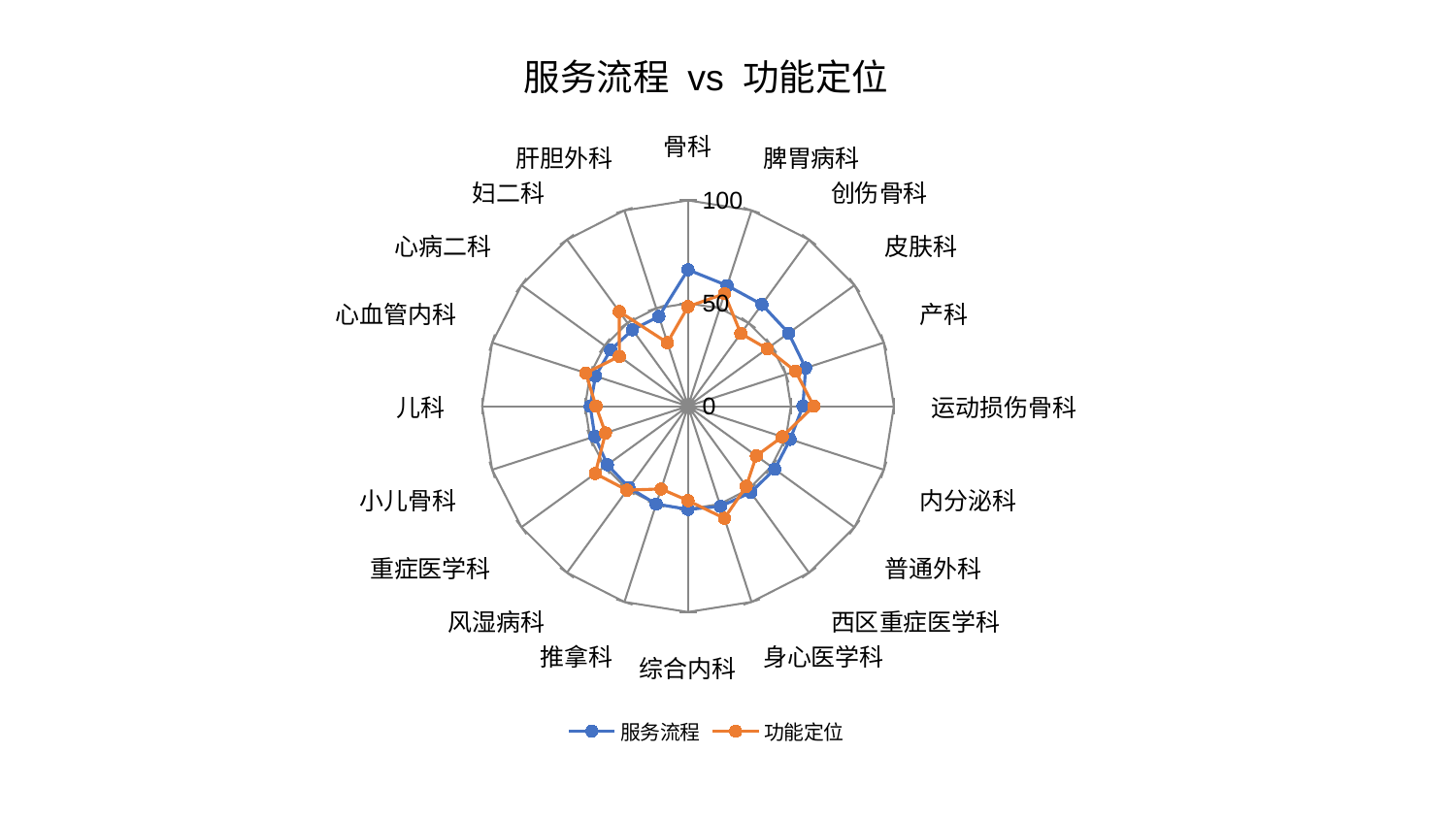

### Chart: 服务流程 vs 功能定位

| Category | 服务流程 | 功能定位 |
|---|---|---|
| 骨科 | 66.30180159562033 | 48.38580586391413 |
| 脾胃病科 | 61.64487113396172 | 57.44530476867091 |
| 创伤骨科 | 61.09606897801859 | 43.64695584296981 |
| 皮肤科 | 60.43302702521205 | 47.496776548969905 |
| 产科 | 60.06738861522809 | 54.932942104225546 |
| 运动损伤骨科 | 55.844911649068706 | 61.116034924647174 |
| 内分泌科 | 52.17384403949003 | 48.14226327727731 |
| 普通外科 | 52.05507773738131 | 41.07456853442595 |
| 西区重症医学科 | 51.85271448214968 | 48.14097931928542 |
| 身心医学科 | 51.19211322916492 | 57.27289954636482 |
| 综合内科 | 50.166652396087606 | 45.905778109722824 |
| 推拿科 | 50.01686283788367 | 42.29168441188653 |
| 风湿病科 | 48.84880119912903 | 50.42916279278174 |
| 重症医学科 | 48.40234934466946 | 55.67197945612887 |
| 小儿骨科 | 47.585479304727315 | 42.14822752977189 |
| 儿科 | 47.49701080315143 | 44.7148538858107 |
| 心血管内科 | 47.2544057336297 | 52.19226498785814 |
| 心病二科 | 46.48539897843852 | 41.22490143119491 |
| 妇二科 | 45.8877167007347 | 56.835676578162854 |
| 肝胆外科 | 45.82779008324602 | 32.43778550487913 |
61